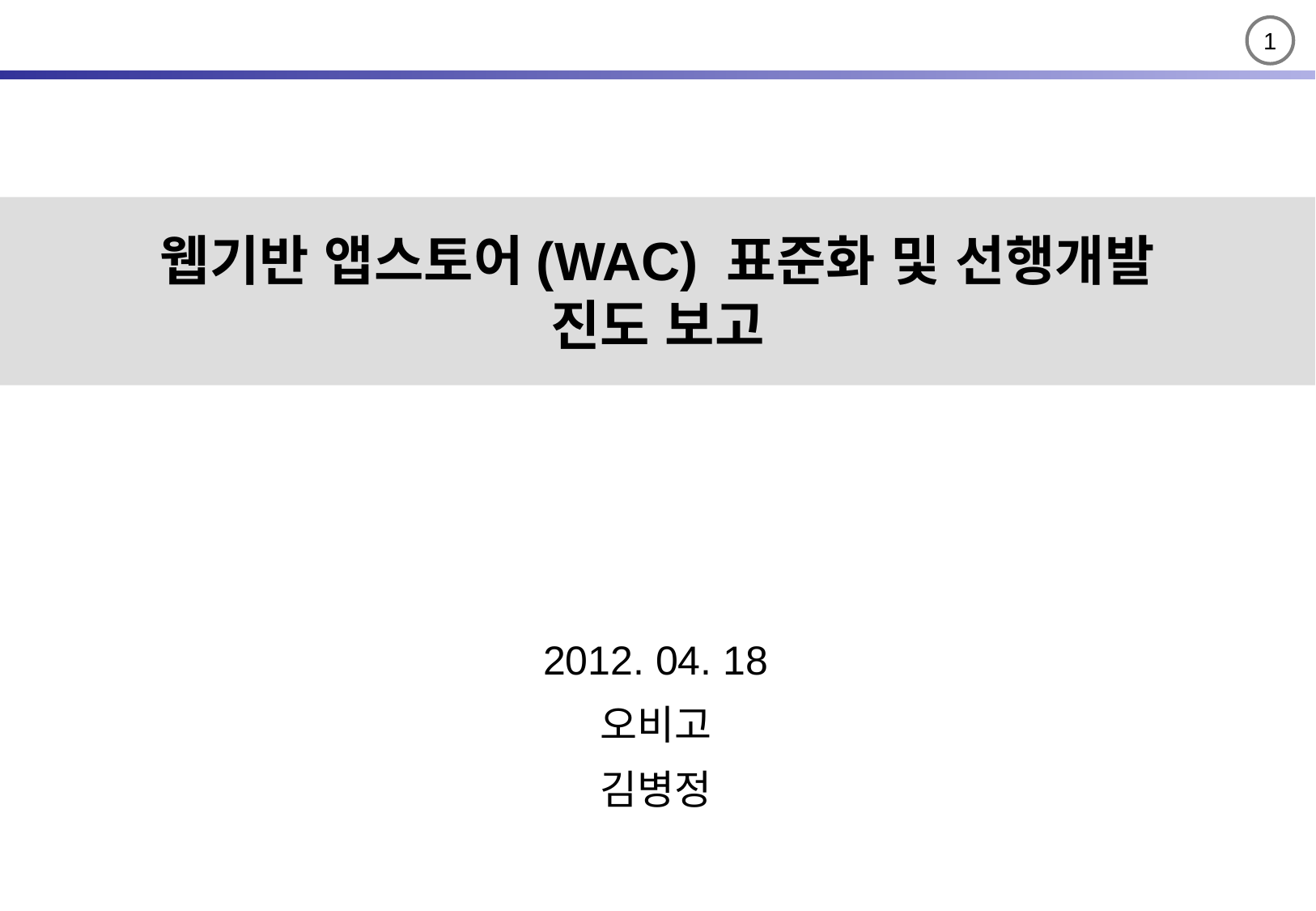

웹기반 앱스토어(WAC) 표준화 및 선행개발
진도 보고
2012. 04. 18
오비고
김병정